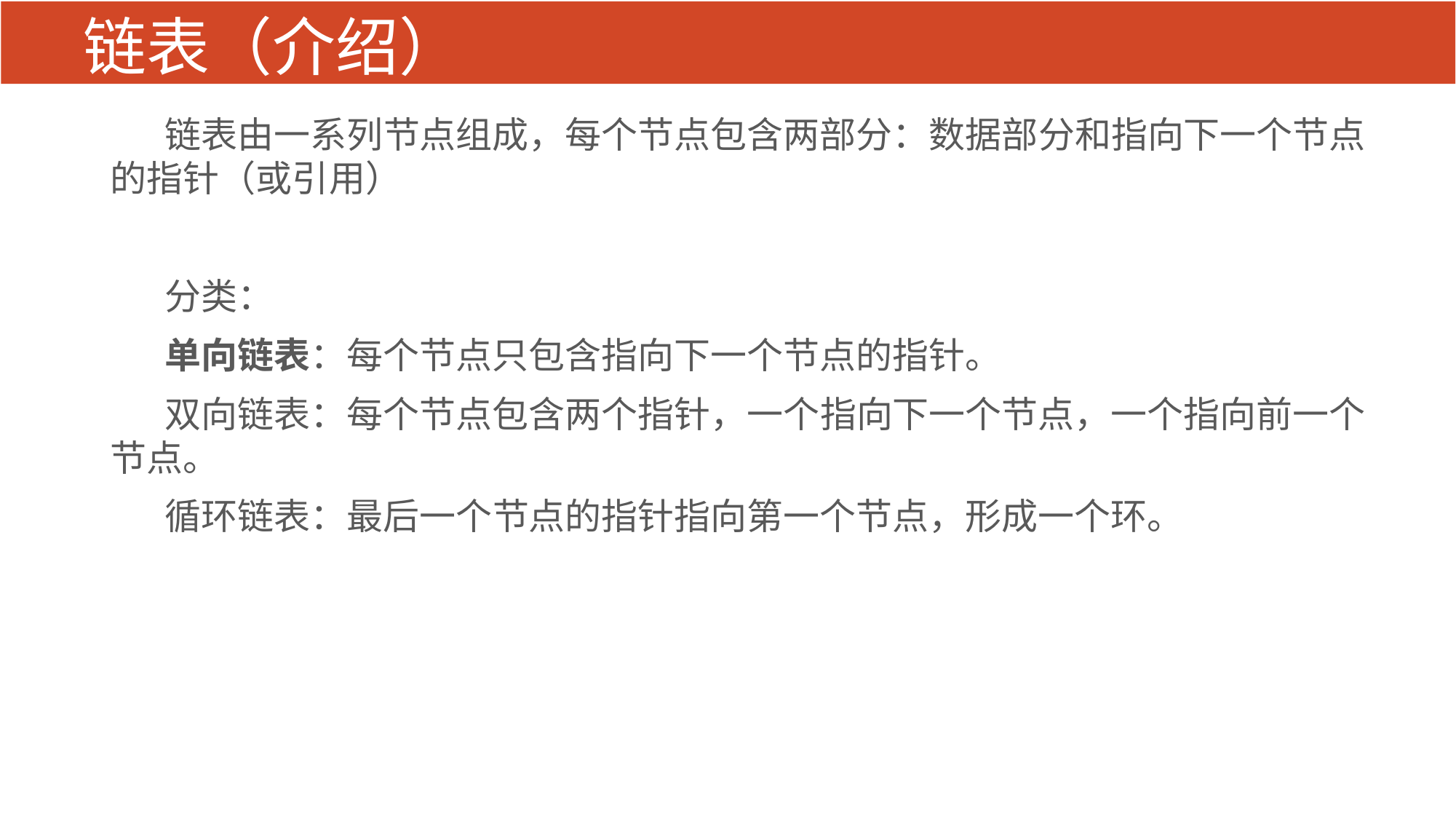

# 链表（介绍）
链表由一系列节点组成，每个节点包含两部分：数据部分和指向下一个节点的指针（或引用）

分类：
单向链表：每个节点只包含指向下一个节点的指针。
双向链表：每个节点包含两个指针，一个指向下一个节点，一个指向前一个节点。
循环链表：最后一个节点的指针指向第一个节点，形成一个环。